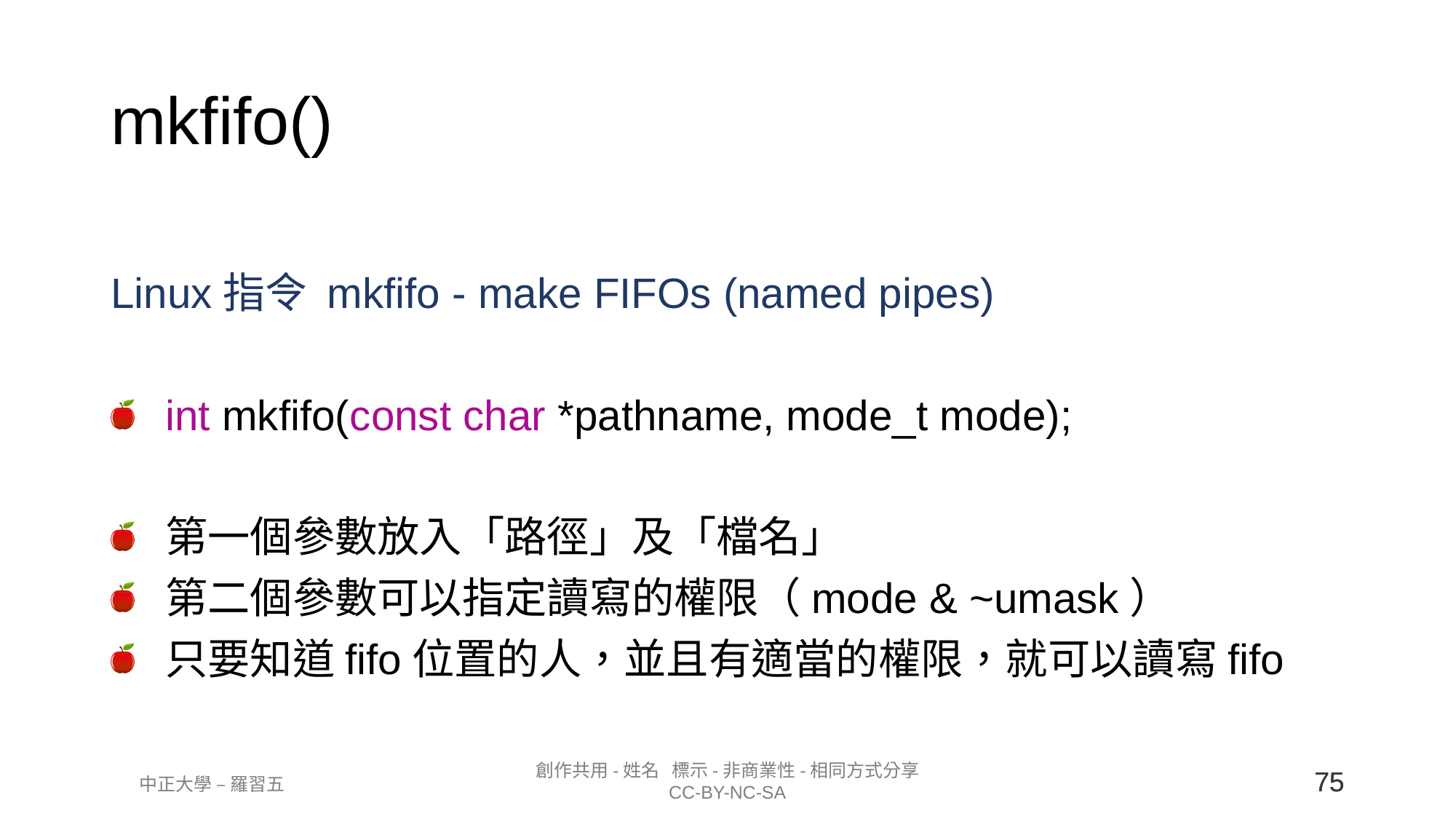

# mkfifo()
Linux指令 mkfifo - make FIFOs (named pipes)

int mkfifo(const char *pathname, mode_t mode);

第一個參數放入「路徑」及「檔名」
第二個參數可以指定讀寫的權限（mode & ~umask）
只要知道fifo位置的人，並且有適當的權限，就可以讀寫fifo